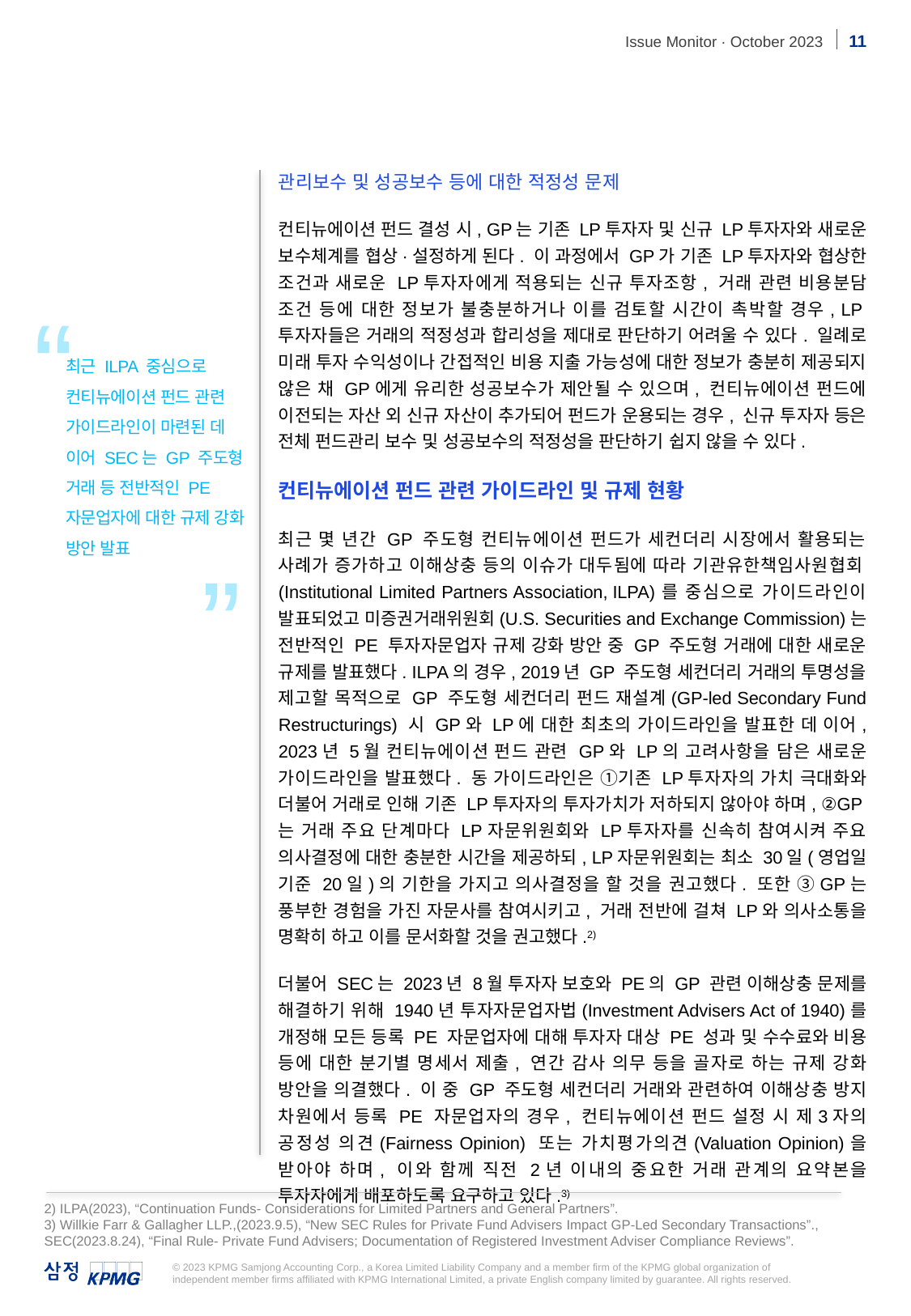

관리보수 및 성공보수 등에 대한 적정성 문제
컨티뉴에이션 펀드 결성 시, GP는 기존 LP투자자 및 신규 LP투자자와 새로운 보수체계를 협상·설정하게 된다. 이 과정에서 GP가 기존 LP투자자와 협상한 조건과 새로운 LP투자자에게 적용되는 신규 투자조항, 거래 관련 비용분담 조건 등에 대한 정보가 불충분하거나 이를 검토할 시간이 촉박할 경우, LP투자자들은 거래의 적정성과 합리성을 제대로 판단하기 어려울 수 있다. 일례로 미래 투자 수익성이나 간접적인 비용 지출 가능성에 대한 정보가 충분히 제공되지 않은 채 GP에게 유리한 성공보수가 제안될 수 있으며, 컨티뉴에이션 펀드에 이전되는 자산 외 신규 자산이 추가되어 펀드가 운용되는 경우, 신규 투자자 등은 전체 펀드관리 보수 및 성공보수의 적정성을 판단하기 쉽지 않을 수 있다.
컨티뉴에이션 펀드 관련 가이드라인 및 규제 현황
최근 몇 년간 GP 주도형 컨티뉴에이션 펀드가 세컨더리 시장에서 활용되는 사례가 증가하고 이해상충 등의 이슈가 대두됨에 따라 기관유한책임사원협회(Institutional Limited Partners Association, ILPA)를 중심으로 가이드라인이 발표되었고 미증권거래위원회(U.S. Securities and Exchange Commission)는 전반적인 PE 투자자문업자 규제 강화 방안 중 GP 주도형 거래에 대한 새로운 규제를 발표했다. ILPA의 경우, 2019년 GP 주도형 세컨더리 거래의 투명성을 제고할 목적으로 GP 주도형 세컨더리 펀드 재설계(GP-led Secondary Fund Restructurings) 시 GP와 LP에 대한 최초의 가이드라인을 발표한 데 이어, 2023년 5월 컨티뉴에이션 펀드 관련 GP와 LP의 고려사항을 담은 새로운 가이드라인을 발표했다. 동 가이드라인은 ①기존 LP투자자의 가치 극대화와 더불어 거래로 인해 기존 LP투자자의 투자가치가 저하되지 않아야 하며, ②GP는 거래 주요 단계마다 LP자문위원회와 LP투자자를 신속히 참여시켜 주요 의사결정에 대한 충분한 시간을 제공하되, LP자문위원회는 최소 30일(영업일 기준 20일)의 기한을 가지고 의사결정을 할 것을 권고했다. 또한 ③GP는 풍부한 경험을 가진 자문사를 참여시키고, 거래 전반에 걸쳐 LP와 의사소통을 명확히 하고 이를 문서화할 것을 권고했다.2)
더불어 SEC는 2023년 8월 투자자 보호와 PE의 GP 관련 이해상충 문제를 해결하기 위해 1940년 투자자문업자법(Investment Advisers Act of 1940)를 개정해 모든 등록 PE 자문업자에 대해 투자자 대상 PE 성과 및 수수료와 비용 등에 대한 분기별 명세서 제출, 연간 감사 의무 등을 골자로 하는 규제 강화 방안을 의결했다. 이 중 GP 주도형 세컨더리 거래와 관련하여 이해상충 방지 차원에서 등록 PE 자문업자의 경우, 컨티뉴에이션 펀드 설정 시 제3자의 공정성 의견(Fairness Opinion) 또는 가치평가의견(Valuation Opinion)을 받아야 하며, 이와 함께 직전 2년 이내의 중요한 거래 관계의 요약본을 투자자에게 배포하도록 요구하고 있다.3)
“
최근 ILPA 중심으로  컨티뉴에이션 펀드 관련 가이드라인이 마련된 데 이어 SEC는 GP 주도형 거래 등 전반적인 PE 자문업자에 대한 규제 강화 방안 발표
”
2) ILPA(2023), “Continuation Funds- Considerations for Limited Partners and General Partners”.
3) Willkie Farr & Gallagher LLP.,(2023.9.5), “New SEC Rules for Private Fund Advisers Impact GP-Led Secondary Transactions”., SEC(2023.8.24), “Final Rule- Private Fund Advisers; Documentation of Registered Investment Adviser Compliance Reviews”.